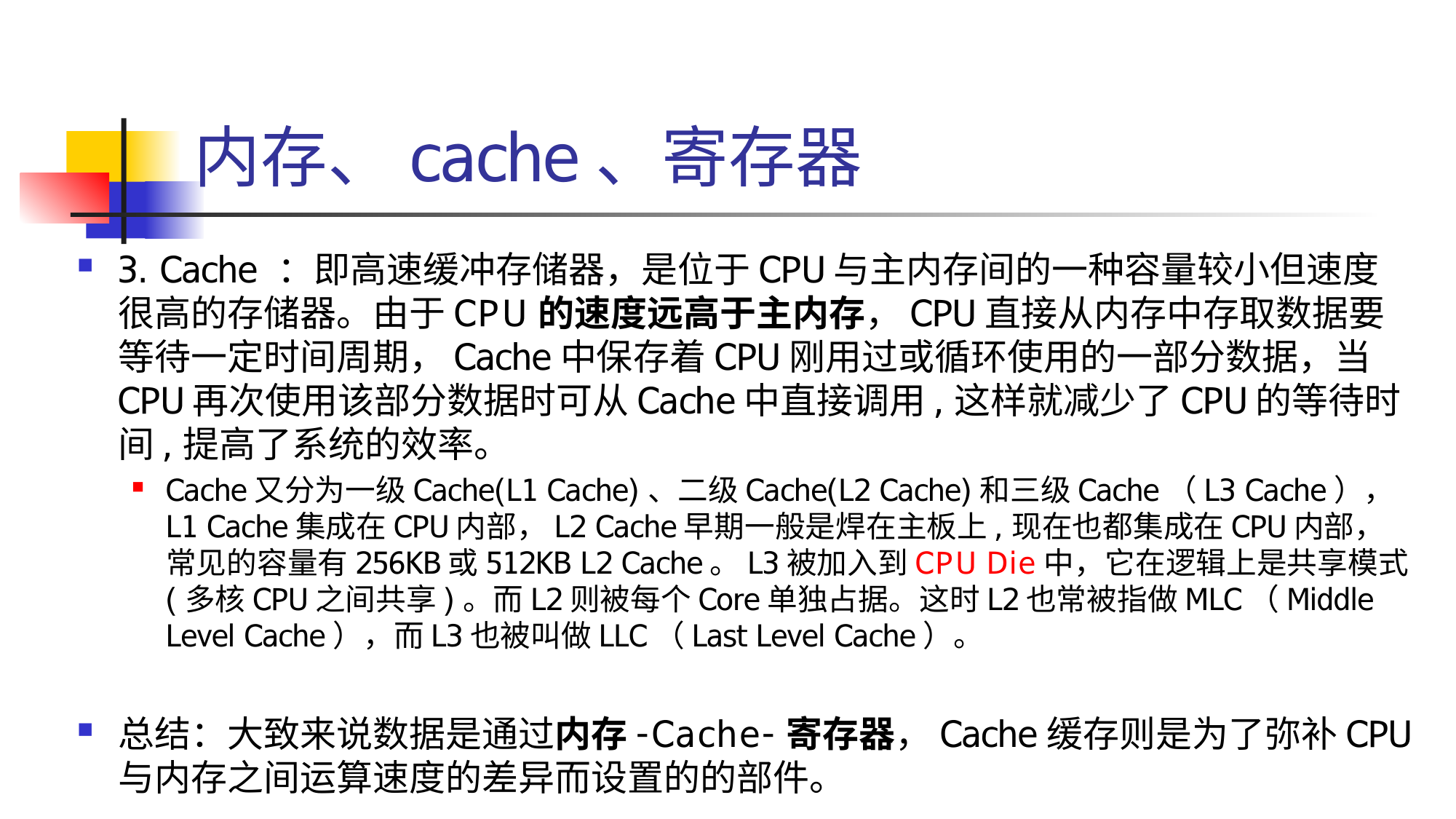

# 内存、cache、寄存器
3. Cache ：即高速缓冲存储器，是位于CPU与主内存间的一种容量较小但速度很高的存储器。由于CPU的速度远高于主内存，CPU直接从内存中存取数据要等待一定时间周期，Cache中保存着CPU刚用过或循环使用的一部分数据，当CPU再次使用该部分数据时可从Cache中直接调用,这样就减少了CPU的等待时间,提高了系统的效率。
Cache又分为一级Cache(L1 Cache)、二级Cache(L2 Cache)和三级Cache（L3 Cache），L1 Cache集成在CPU内部，L2 Cache早期一般是焊在主板上,现在也都集成在CPU内部，常见的容量有256KB或512KB L2 Cache。L3被加入到CPU Die中，它在逻辑上是共享模式(多核CPU之间共享)。而L2则被每个Core单独占据。这时L2也常被指做MLC（Middle Level Cache），而L3也被叫做LLC（Last Level Cache）。

总结：大致来说数据是通过内存-Cache-寄存器，Cache缓存则是为了弥补CPU与内存之间运算速度的差异而设置的的部件。